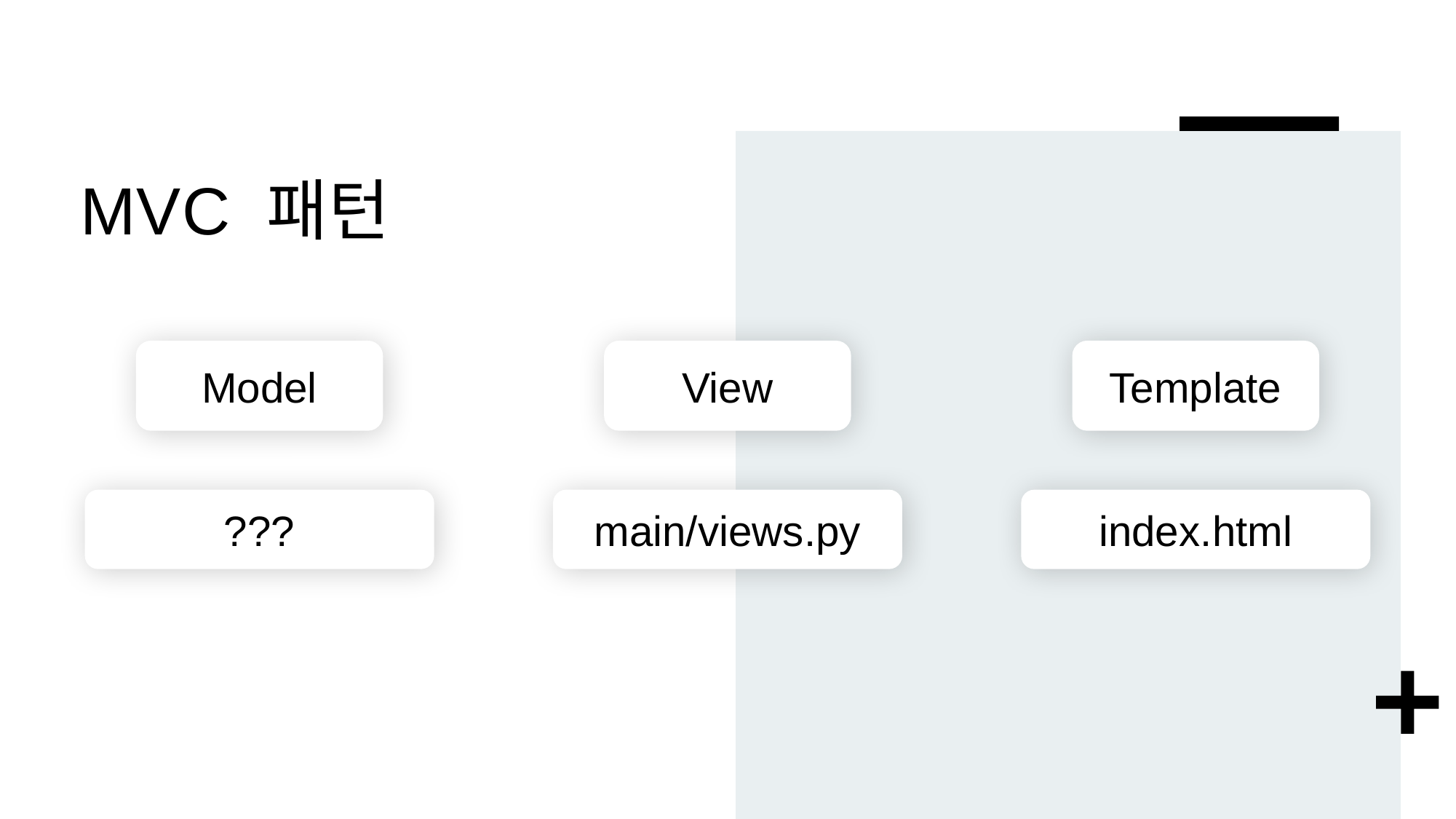

# MVC 패턴
Model
View
Template
???
main/views.py
index.html